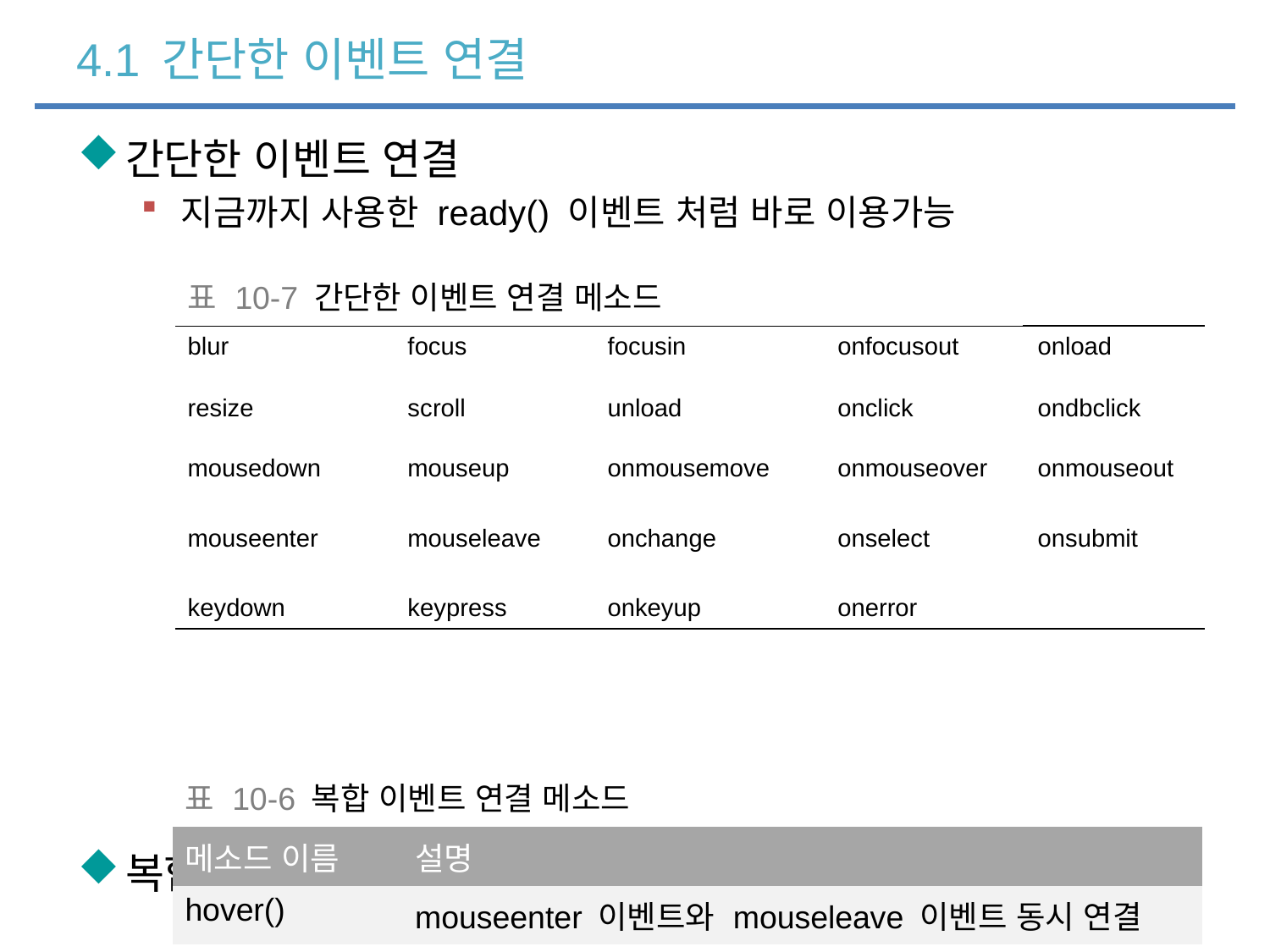

# 4.1 간단한 이벤트 연결
간단한 이벤트 연결
지금까지 사용한 ready() 이벤트 처럼 바로 이용가능

복합 이벤트 연결
| 표 10-7 간단한 이벤트 연결 메소드 |
| --- |
| blur | focus | focusin | onfocusout | onload |
| --- | --- | --- | --- | --- |
| resize | scroll | unload | onclick | ondbclick |
| mousedown | mouseup | onmousemove | onmouseover | onmouseout |
| mouseenter | mouseleave | onchange | onselect | onsubmit |
| keydown | keypress | onkeyup | onerror |  |
| 표 10-6 복합 이벤트 연결 메소드 |
| --- |
| 메소드 이름 | 설명 |
| --- | --- |
| hover() | mouseenter 이벤트와 mouseleave 이벤트 동시 연결 |